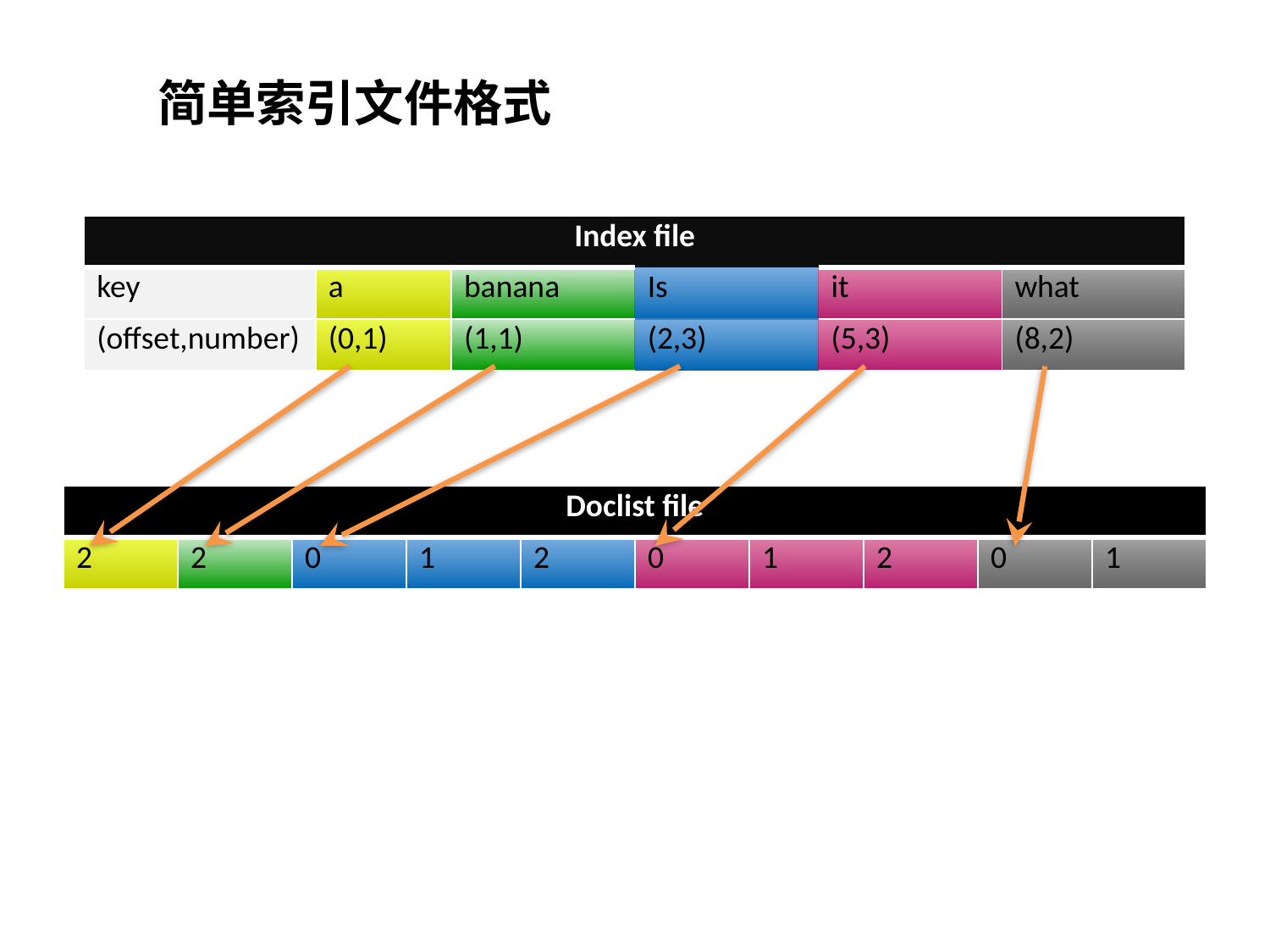

简单索引文件格式
| Index file |  |  |  |  |  |
| --- | --- | --- | --- | --- | --- |
| key | a | banana | Is | it | what |
| (offset,number) | (0,1) | (1,1) | (2,3) | (5,3) | (8,2) |
| Doclist file |  |  |  |  |  |  |  |  |  |
| --- | --- | --- | --- | --- | --- | --- | --- | --- | --- |
| 2 | 2 | 0 | 1 | 2 | 0 | 1 | 2 | 0 | 1 |